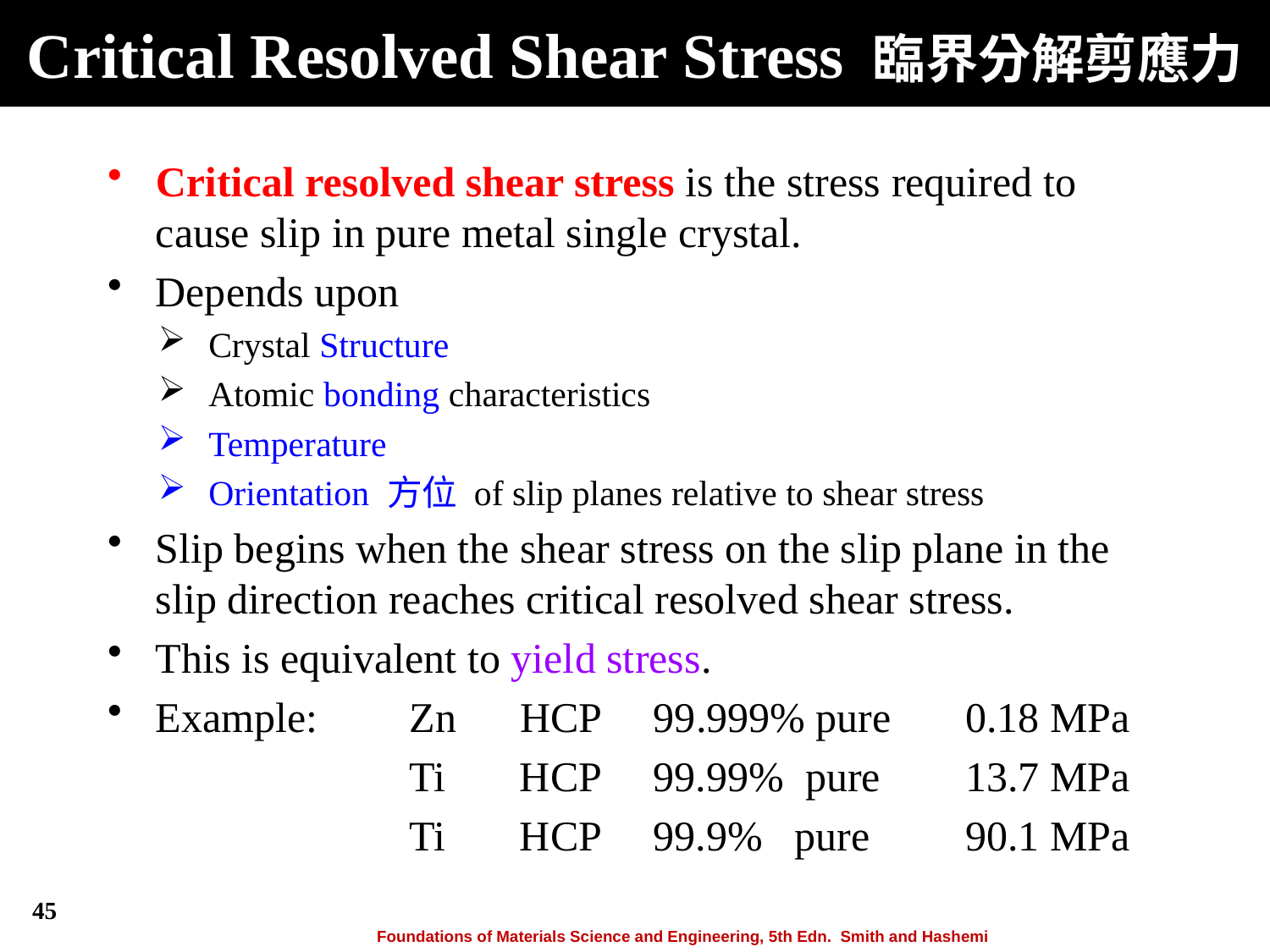

# Critical Resolved Shear Stress 臨界分解剪應力
Critical resolved shear stress is the stress required to cause slip in pure metal single crystal.
Depends upon
Crystal Structure
Atomic bonding characteristics
Temperature
Orientation 方位 of slip planes relative to shear stress
Slip begins when the shear stress on the slip plane in the slip direction reaches critical resolved shear stress.
This is equivalent to yield stress.
Example:	Zn      HCP     99.999% pure       0.18 MPa
                  	Ti       HCP     99.99%  pure        13.7 MPa
                     	Ti       HCP     99.9%   pure         90.1 MPa
45